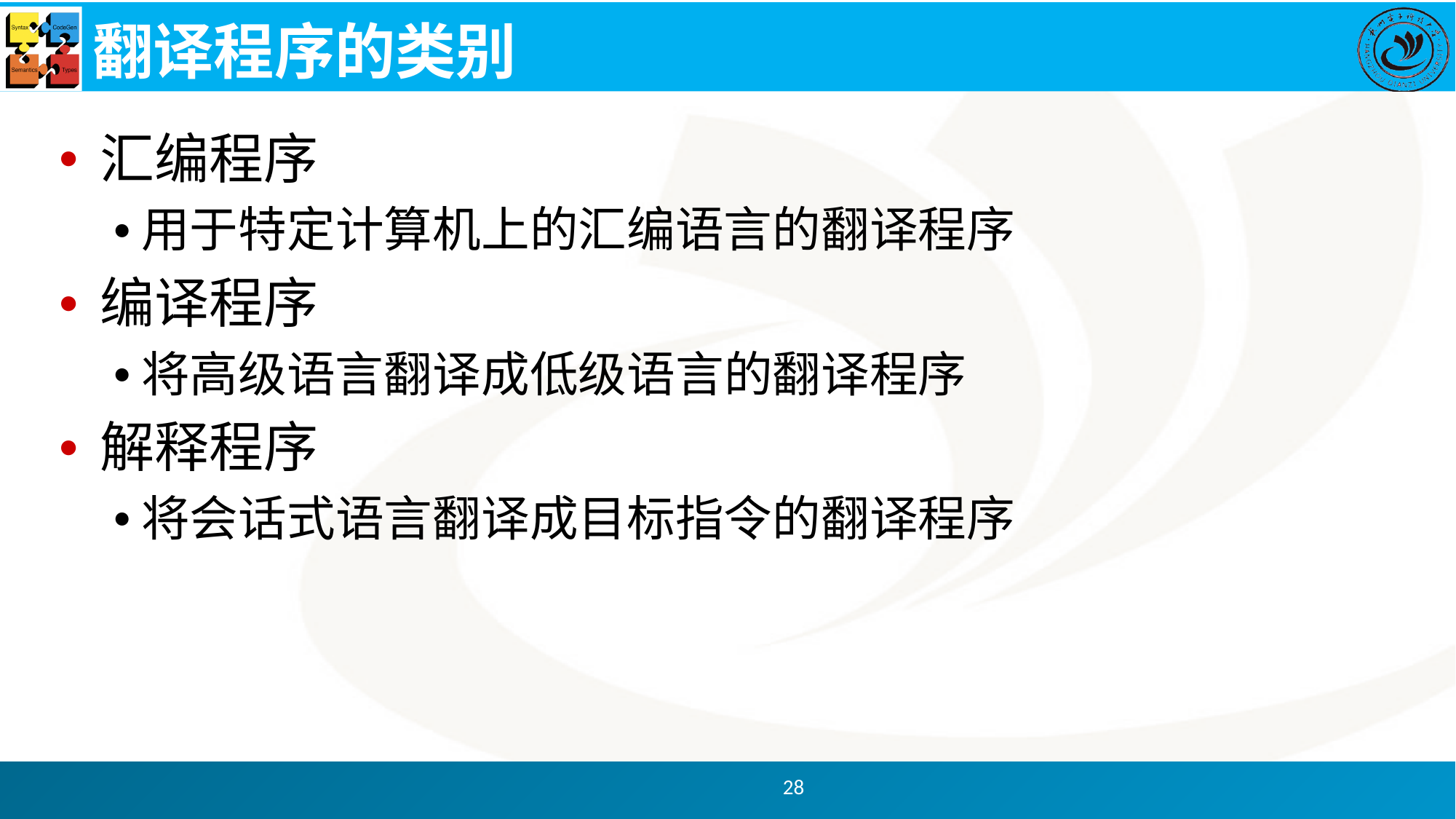

# 翻译程序的类别
汇编程序
用于特定计算机上的汇编语言的翻译程序
编译程序
将高级语言翻译成低级语言的翻译程序
解释程序
将会话式语言翻译成目标指令的翻译程序
28